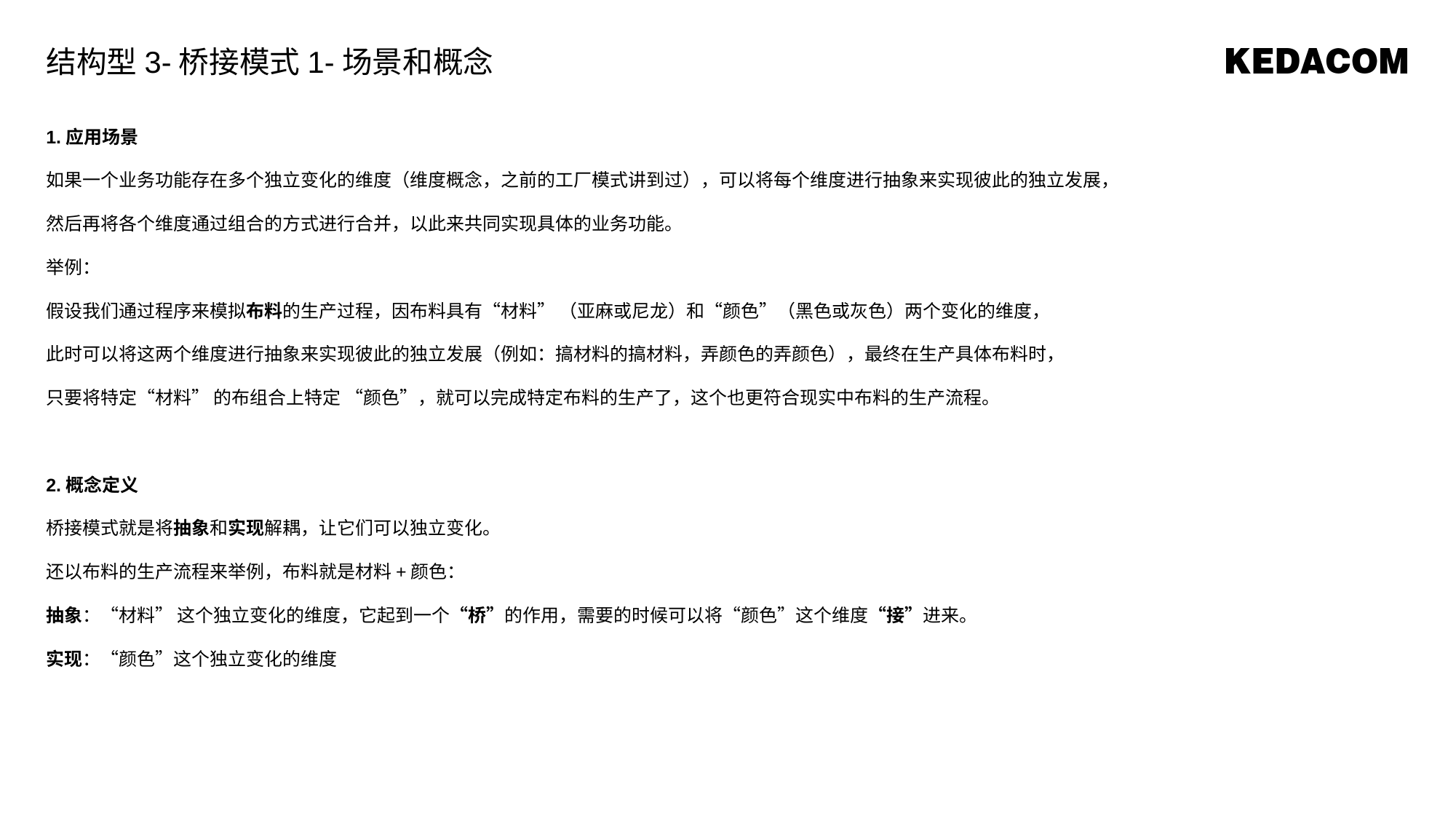

结构型3-桥接模式1-场景和概念
1.应用场景
如果一个业务功能存在多个独立变化的维度（维度概念，之前的工厂模式讲到过），可以将每个维度进行抽象来实现彼此的独立发展，
然后再将各个维度通过组合的方式进行合并，以此来共同实现具体的业务功能。
举例：
假设我们通过程序来模拟布料的生产过程，因布料具有“材料” （亚麻或尼龙）和“颜色”（黑色或灰色）两个变化的维度，
此时可以将这两个维度进行抽象来实现彼此的独立发展（例如：搞材料的搞材料，弄颜色的弄颜色），最终在生产具体布料时，
只要将特定“材料” 的布组合上特定 “颜色”，就可以完成特定布料的生产了，这个也更符合现实中布料的生产流程。

2.概念定义
桥接模式就是将抽象和实现解耦，让它们可以独立变化。
还以布料的生产流程来举例，布料就是材料+颜色：
抽象：“材料” 这个独立变化的维度，它起到一个“桥”的作用，需要的时候可以将“颜色”这个维度“接”进来。
实现：“颜色”这个独立变化的维度